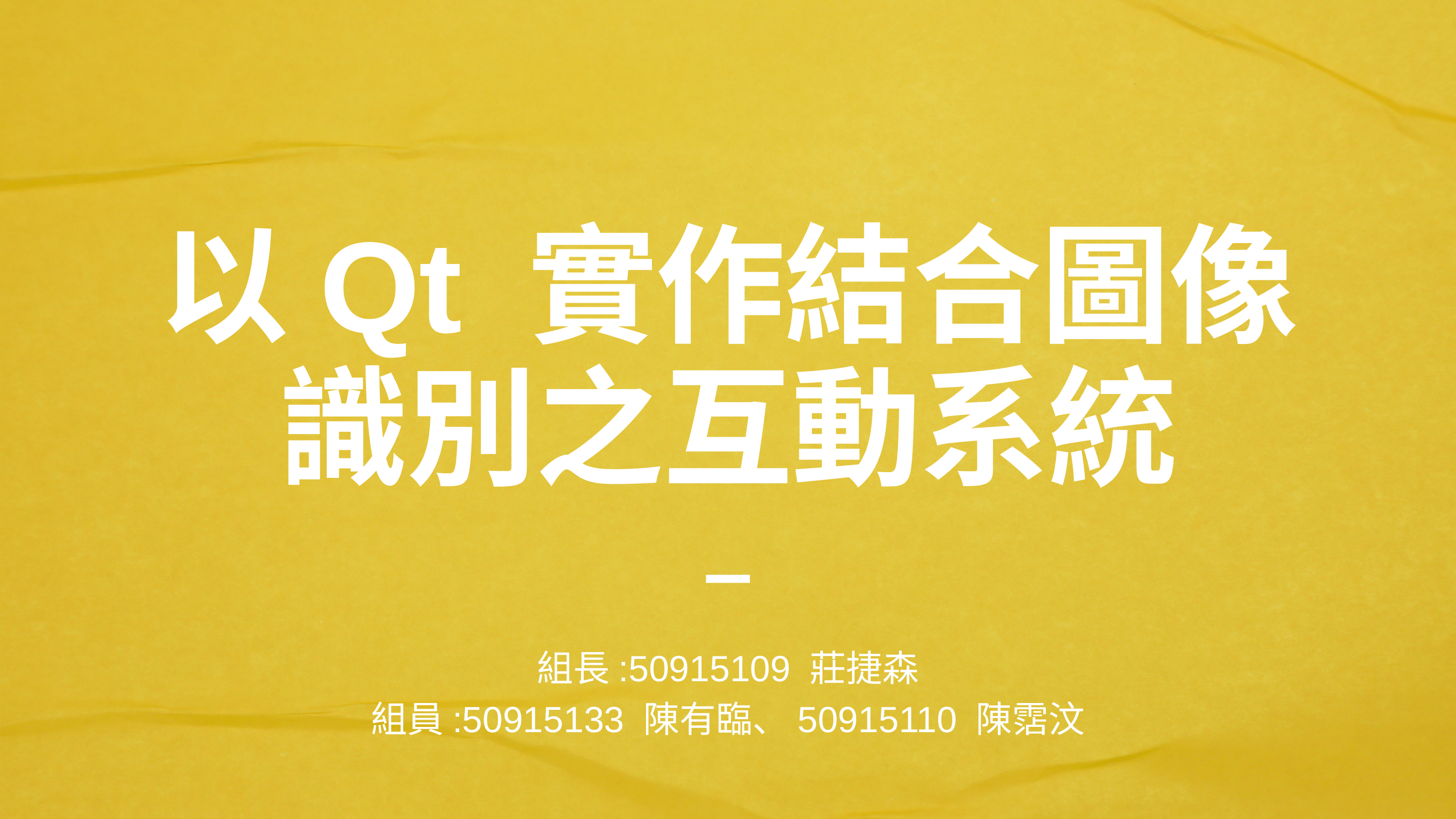

以Qt 實作結合圖像識別之互動系統

組長:50915109 莊捷森
組員:50915133 陳有臨、50915110 陳霑汶